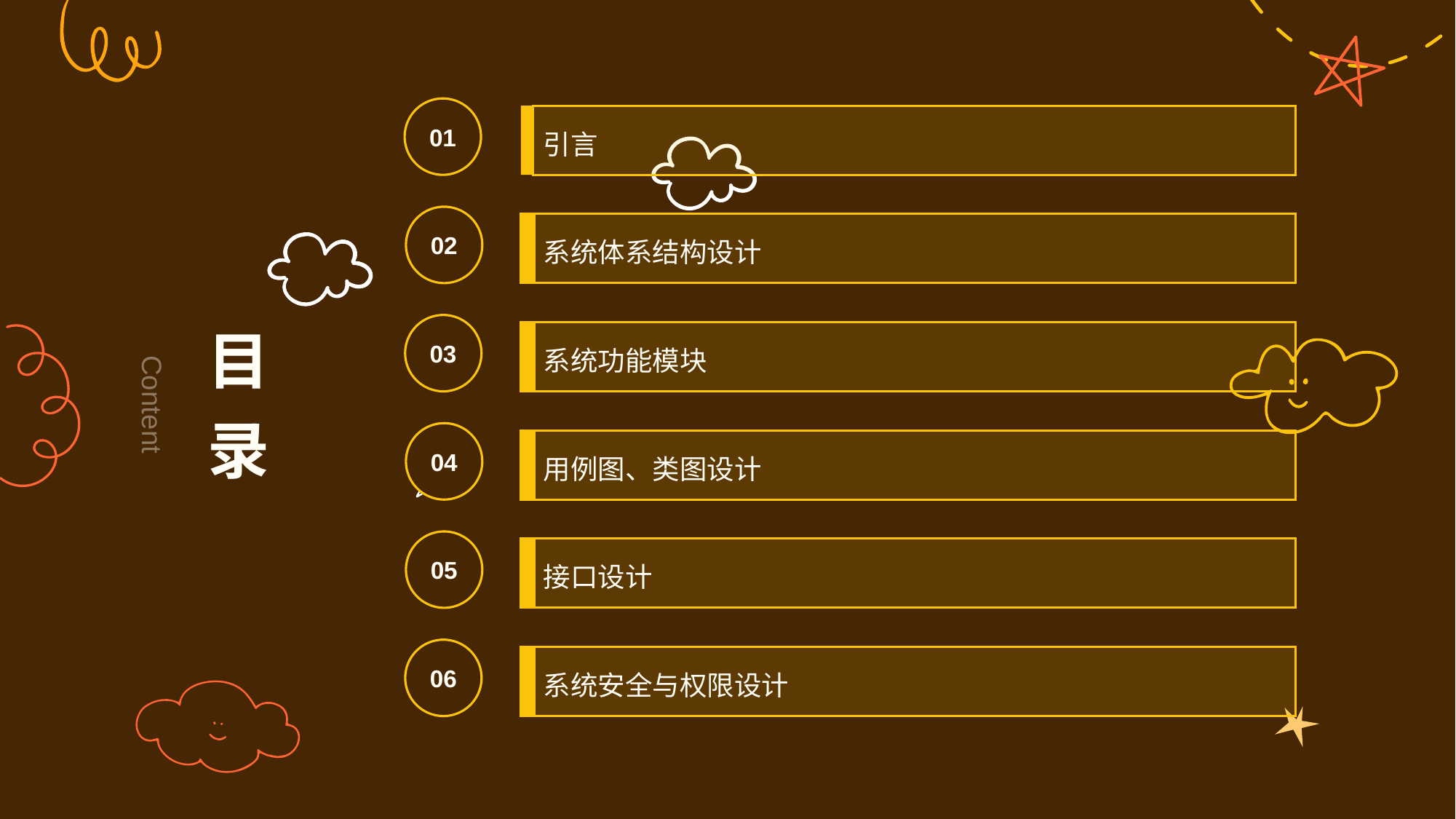

01

引言

02

系统体系结构设计

目录
03

系统功能模块

Content
04

用例图、类图设计

05

接口设计
06

系统安全与权限设计